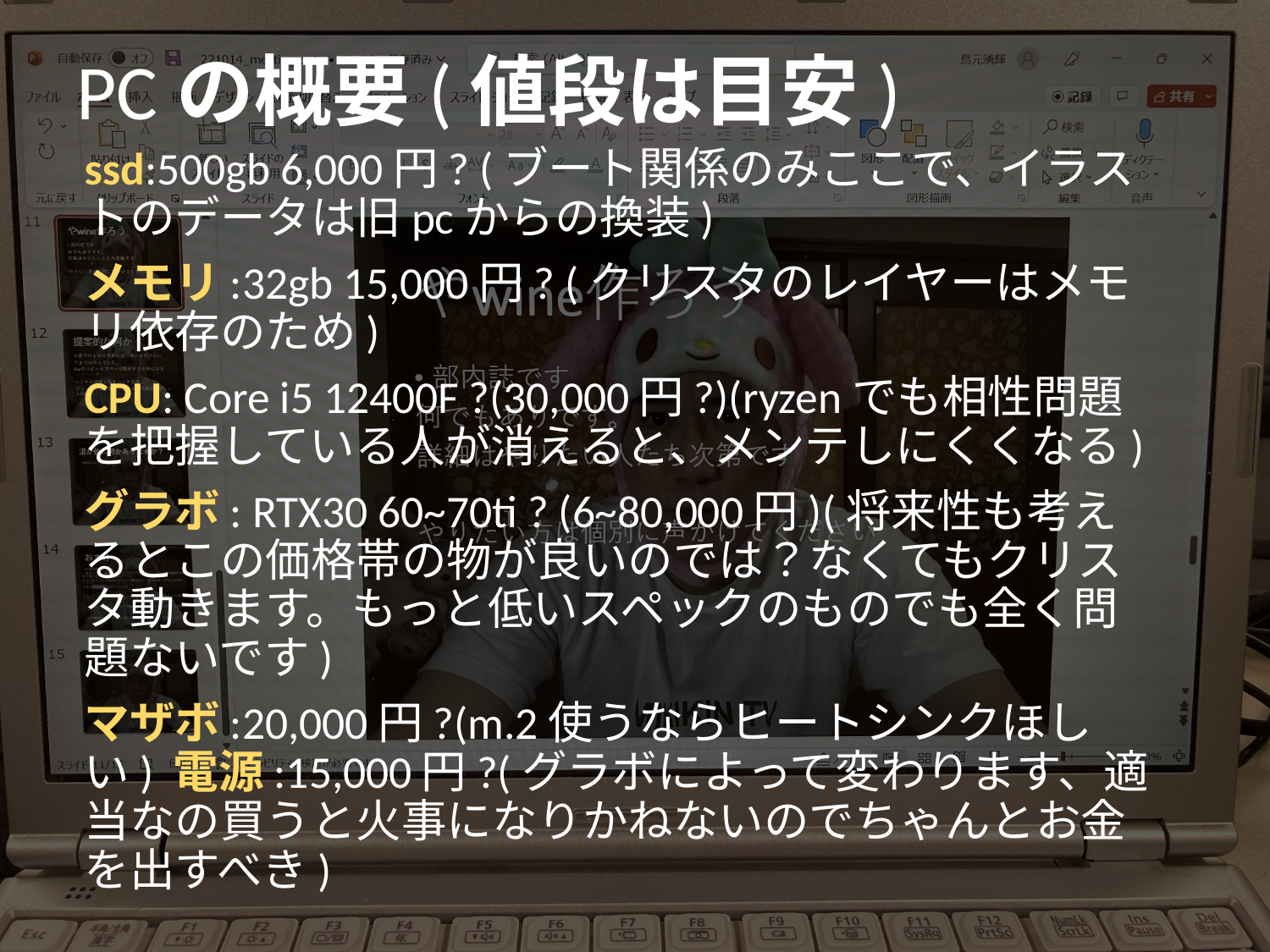

# PCの概要(値段は目安)
ssd:500gb 6,000円? (ブート関係のみここで、イラストのデータは旧pcからの換装)
メモリ:32gb 15,000円? (クリスタのレイヤーはメモリ依存のため)
CPU: Core i5 12400F ?(30,000円?)(ryzenでも相性問題を把握している人が消えると、メンテしにくくなる)
グラボ: RTX30 60~70ti ? (6~80,000円)(将来性も考えるとこの価格帯の物が良いのでは？なくてもクリスタ動きます。もっと低いスペックのものでも全く問題ないです)
マザボ:20,000円?(m.2使うならヒートシンクほしい) 電源:15,000円?(グラボによって変わります、適当なの買うと火事になりかねないのでちゃんとお金を出すべき)